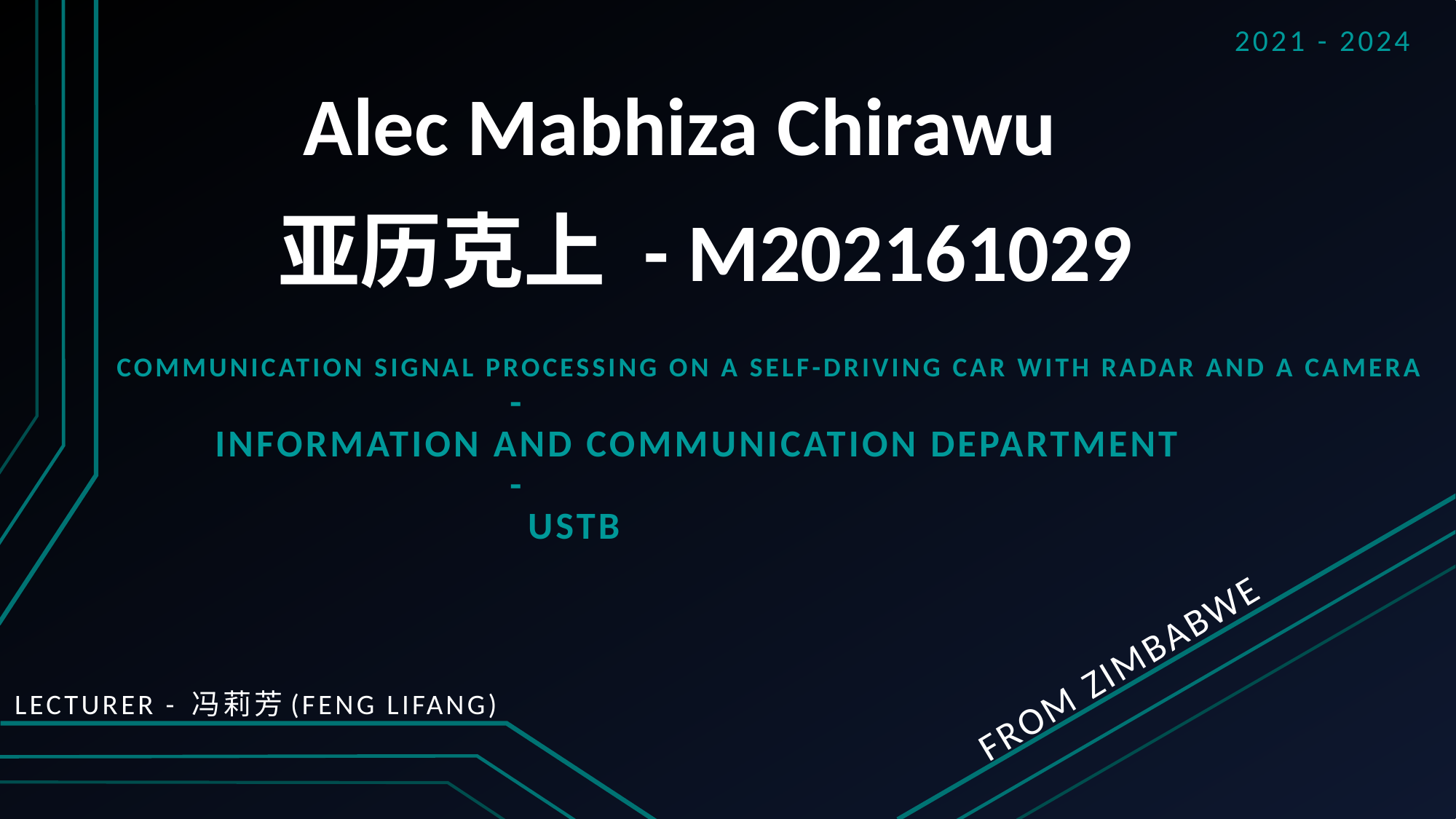

2021 - 2024
Alec Mabhiza Chirawu
# 亚历克上 - M202161029
Communication Signal processing on a self-driving car with radar and a camera
				-
 	information and communication department
				-
		       	          ustb
From zimbabwe
Lecturer - 冯莉芳(Feng Lifang)